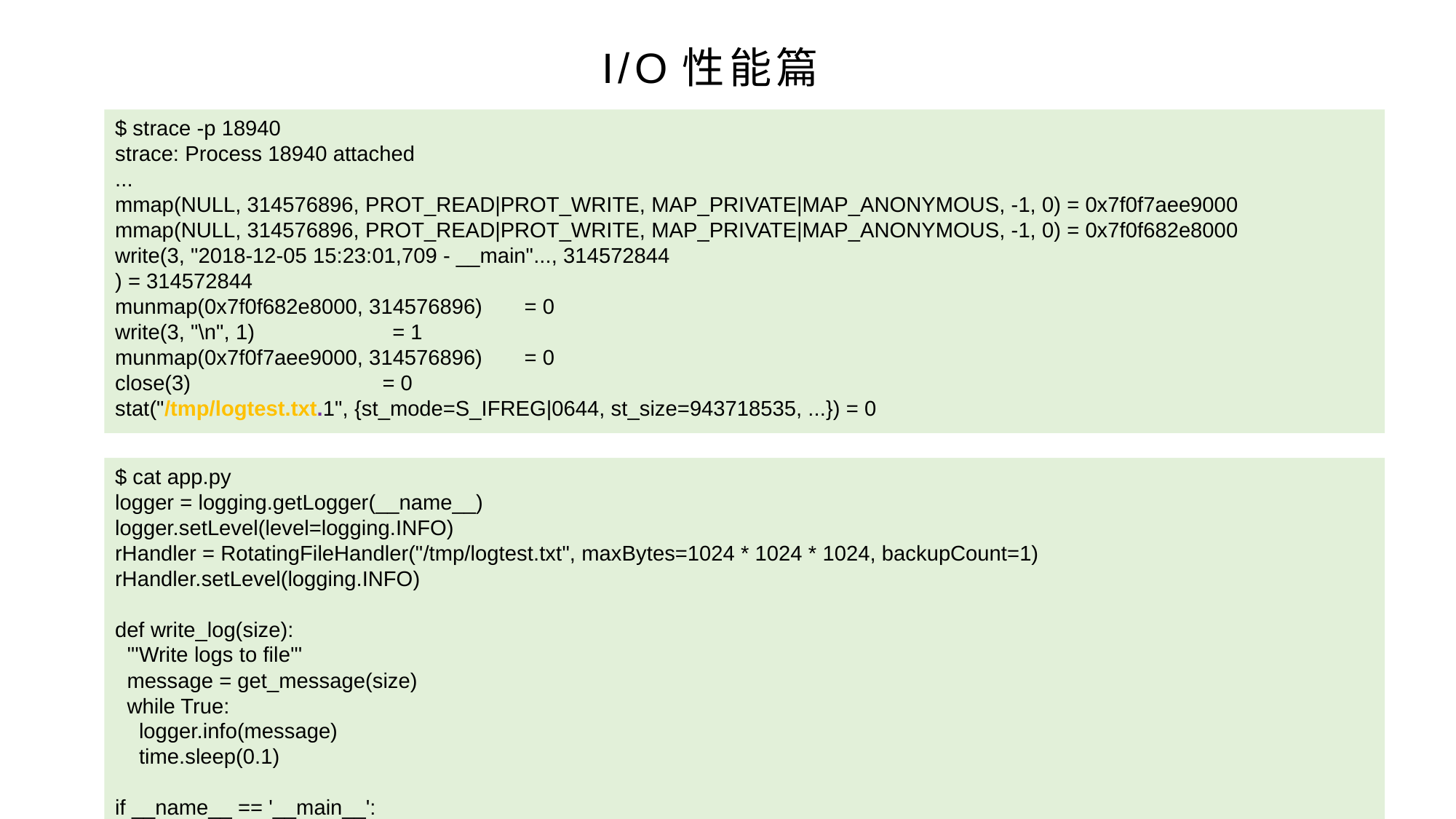

I/O性能篇
$ strace -p 18940
strace: Process 18940 attached
...
mmap(NULL, 314576896, PROT_READ|PROT_WRITE, MAP_PRIVATE|MAP_ANONYMOUS, -1, 0) = 0x7f0f7aee9000
mmap(NULL, 314576896, PROT_READ|PROT_WRITE, MAP_PRIVATE|MAP_ANONYMOUS, -1, 0) = 0x7f0f682e8000
write(3, "2018-12-05 15:23:01,709 - __main"..., 314572844
) = 314572844
munmap(0x7f0f682e8000, 314576896)       = 0
write(3, "\n", 1)                       = 1
munmap(0x7f0f7aee9000, 314576896)       = 0
close(3)                                = 0
stat("/tmp/logtest.txt.1", {st_mode=S_IFREG|0644, st_size=943718535, ...}) = 0

$ cat app.py
logger = logging.getLogger(__name__)
logger.setLevel(level=logging.INFO)
rHandler = RotatingFileHandler("/tmp/logtest.txt", maxBytes=1024 * 1024 * 1024, backupCount=1)
rHandler.setLevel(logging.INFO)

def write_log(size):
  '''Write logs to file'''
  message = get_message(size)
  while True:
    logger.info(message)
    time.sleep(0.1)

if __name__ == '__main__':
  msg_size = 300 * 1024 * 1024
  write_log(msg_size)